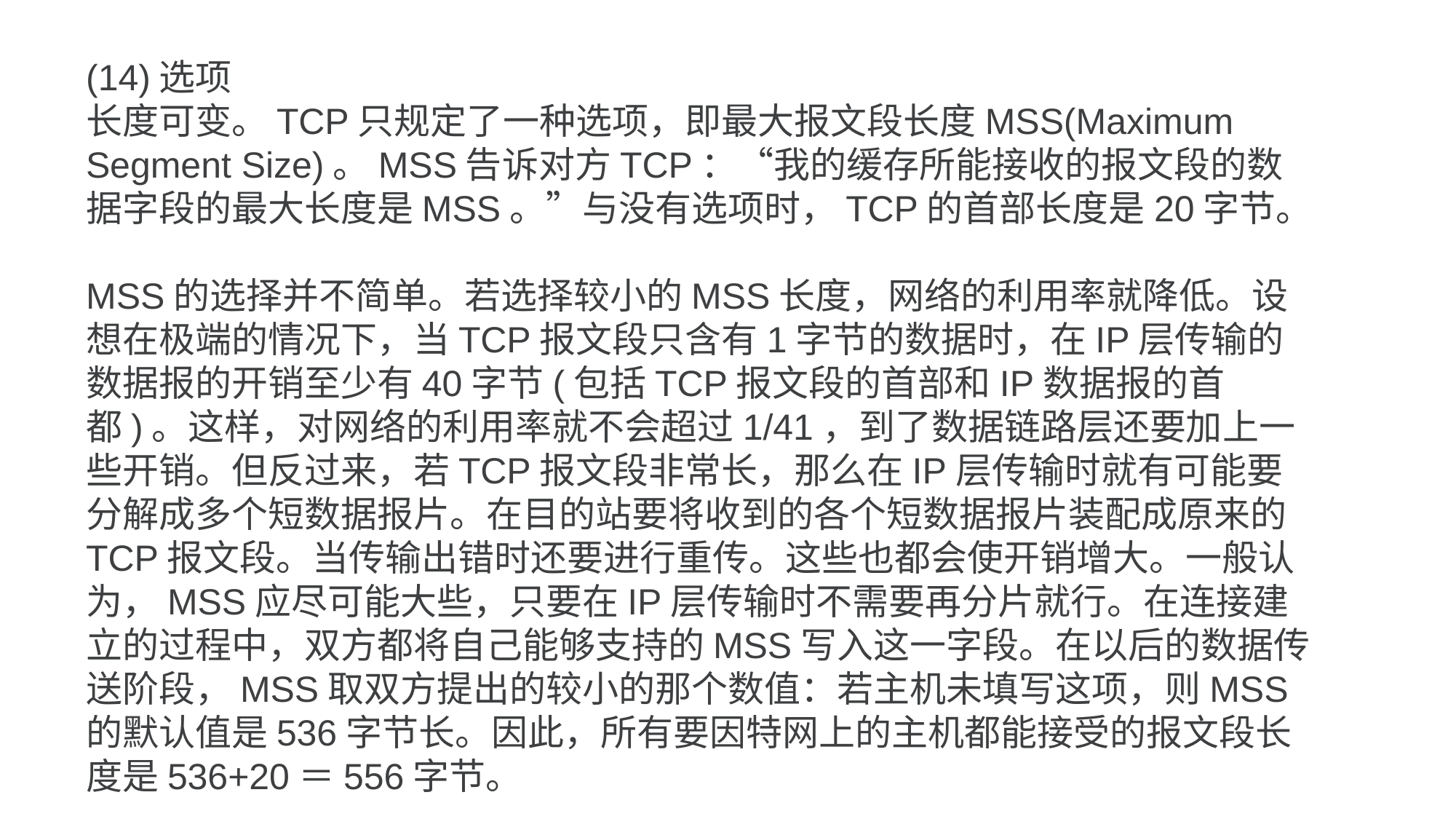

(14)选项
长度可变。TCP只规定了一种选项，即最大报文段长度MSS(Maximum Segment Size)。MSS告诉对方TCP：“我的缓存所能接收的报文段的数据字段的最大长度是MSS。”与没有选项时，TCP的首部长度是20字节。

MSS的选择并不简单。若选择较小的MSS长度，网络的利用率就降低。设想在极端的情况下，当TCP报文段只含有1字节的数据时，在IP层传输的数据报的开销至少有40字节(包括TCP报文段的首部和IP数据报的首都)。这样，对网络的利用率就不会超过1/41，到了数据链路层还要加上一些开销。但反过来，若TCP报文段非常长，那么在IP层传输时就有可能要分解成多个短数据报片。在目的站要将收到的各个短数据报片装配成原来的TCP报文段。当传输出错时还要进行重传。这些也都会使开销增大。一般认为，MSS应尽可能大些，只要在IP层传输时不需要再分片就行。在连接建立的过程中，双方都将自己能够支持的MSS写入这一字段。在以后的数据传送阶段，MSS取双方提出的较小的那个数值：若主机未填写这项，则MSS的默认值是536字节长。因此，所有要因特网上的主机都能接受的报文段长度是536+20＝556字节。